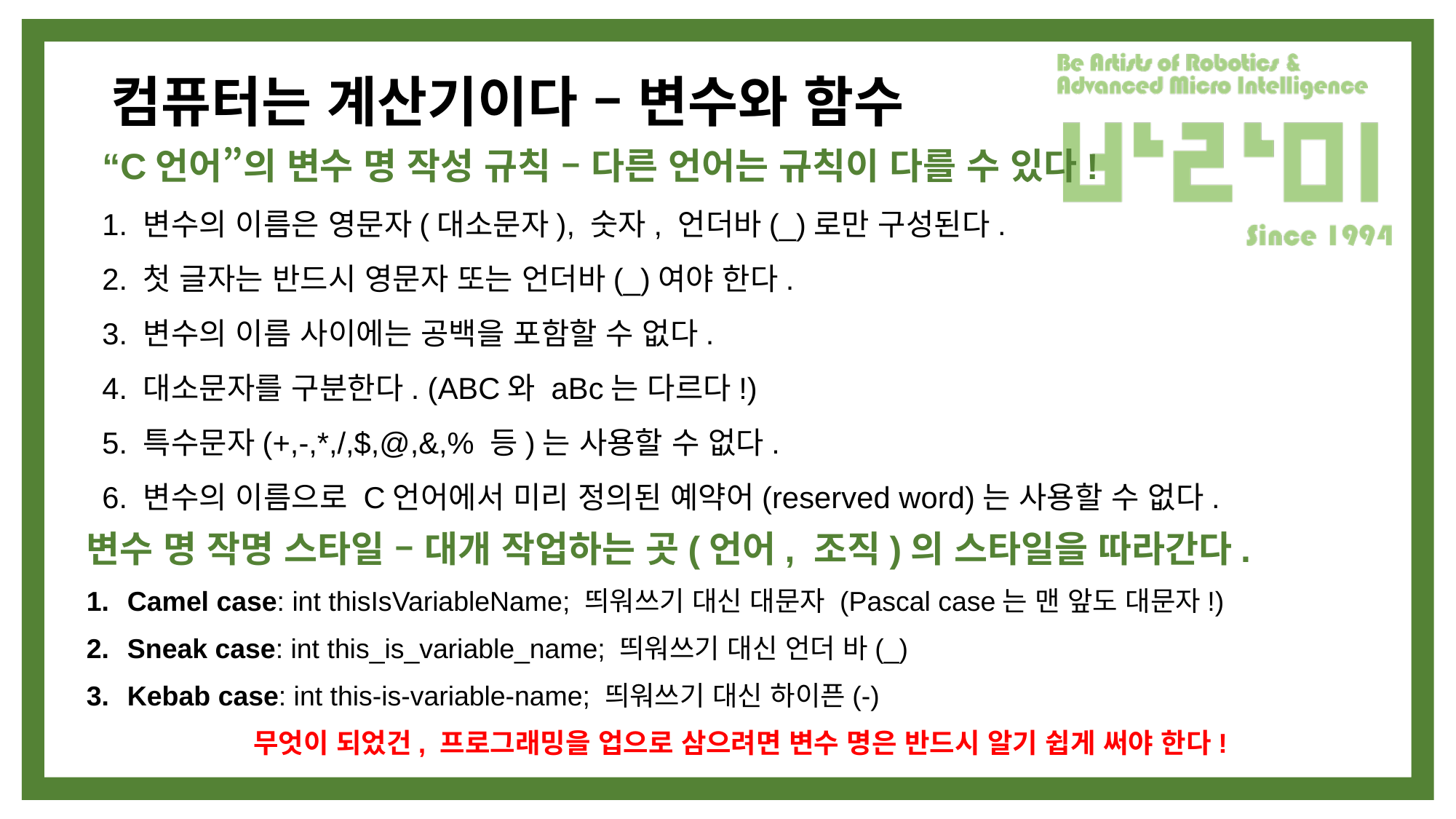

# 컴퓨터는 계산기이다 – 변수와 함수
“C언어”의 변수 명 작성 규칙 – 다른 언어는 규칙이 다를 수 있다!
1. 변수의 이름은 영문자(대소문자), 숫자, 언더바(_)로만 구성된다.
2. 첫 글자는 반드시 영문자 또는 언더바(_)여야 한다.
3. 변수의 이름 사이에는 공백을 포함할 수 없다.
4. 대소문자를 구분한다. (ABC와 aBc는 다르다!)
5. 특수문자(+,-,*,/,$,@,&,% 등)는 사용할 수 없다.
6. 변수의 이름으로 C언어에서 미리 정의된 예약어(reserved word)는 사용할 수 없다.
변수 명 작명 스타일 – 대개 작업하는 곳(언어, 조직)의 스타일을 따라간다.
Camel case: int thisIsVariableName; 띄워쓰기 대신 대문자 (Pascal case는 맨 앞도 대문자!)
Sneak case: int this_is_variable_name; 띄워쓰기 대신 언더 바(_)
Kebab case: int this-is-variable-name; 띄워쓰기 대신 하이픈(-)
무엇이 되었건, 프로그래밍을 업으로 삼으려면 변수 명은 반드시 알기 쉽게 써야 한다!